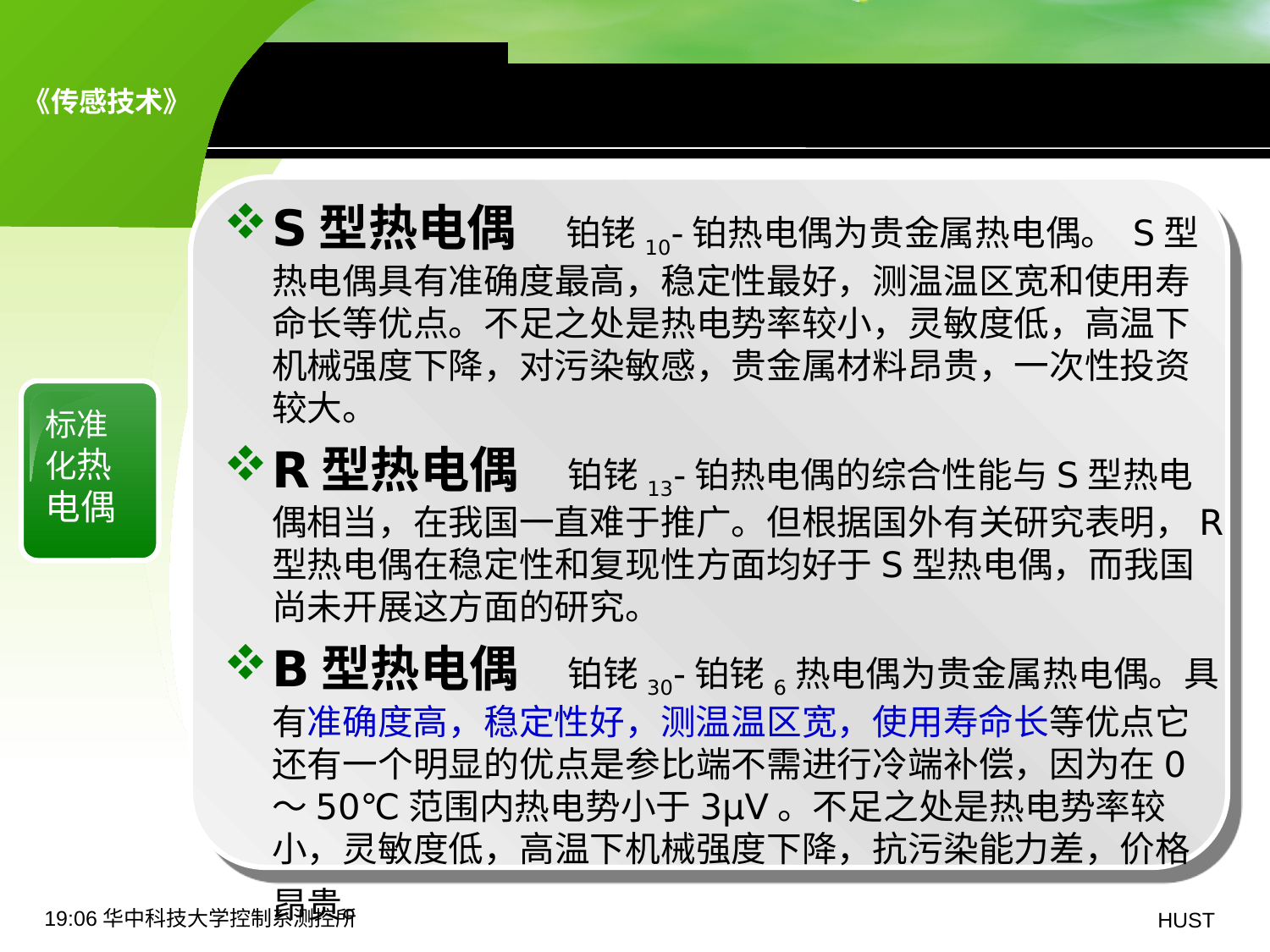

8.1  热电偶传感器——标准化

S型热电偶　铂铑10-铂热电偶为贵金属热电偶。 S型热电偶具有准确度最高，稳定性最好，测温温区宽和使用寿命长等优点。不足之处是热电势率较小，灵敏度低，高温下机械强度下降，对污染敏感，贵金属材料昂贵，一次性投资较大。
R型热电偶　铂铑13-铂热电偶的综合性能与S型热电偶相当，在我国一直难于推广。但根据国外有关研究表明，R型热电偶在稳定性和复现性方面均好于S型热电偶，而我国尚未开展这方面的研究。
B型热电偶　铂铑30-铂铑6热电偶为贵金属热电偶。具有准确度高，稳定性好，测温温区宽，使用寿命长等优点它还有一个明显的优点是参比端不需进行冷端补偿，因为在0～50℃范围内热电势小于3μV。不足之处是热电势率较小，灵敏度低，高温下机械强度下降，抗污染能力差，价格昂贵。

标准化热电偶
19:06华中科技大学控制系测控所
HUST